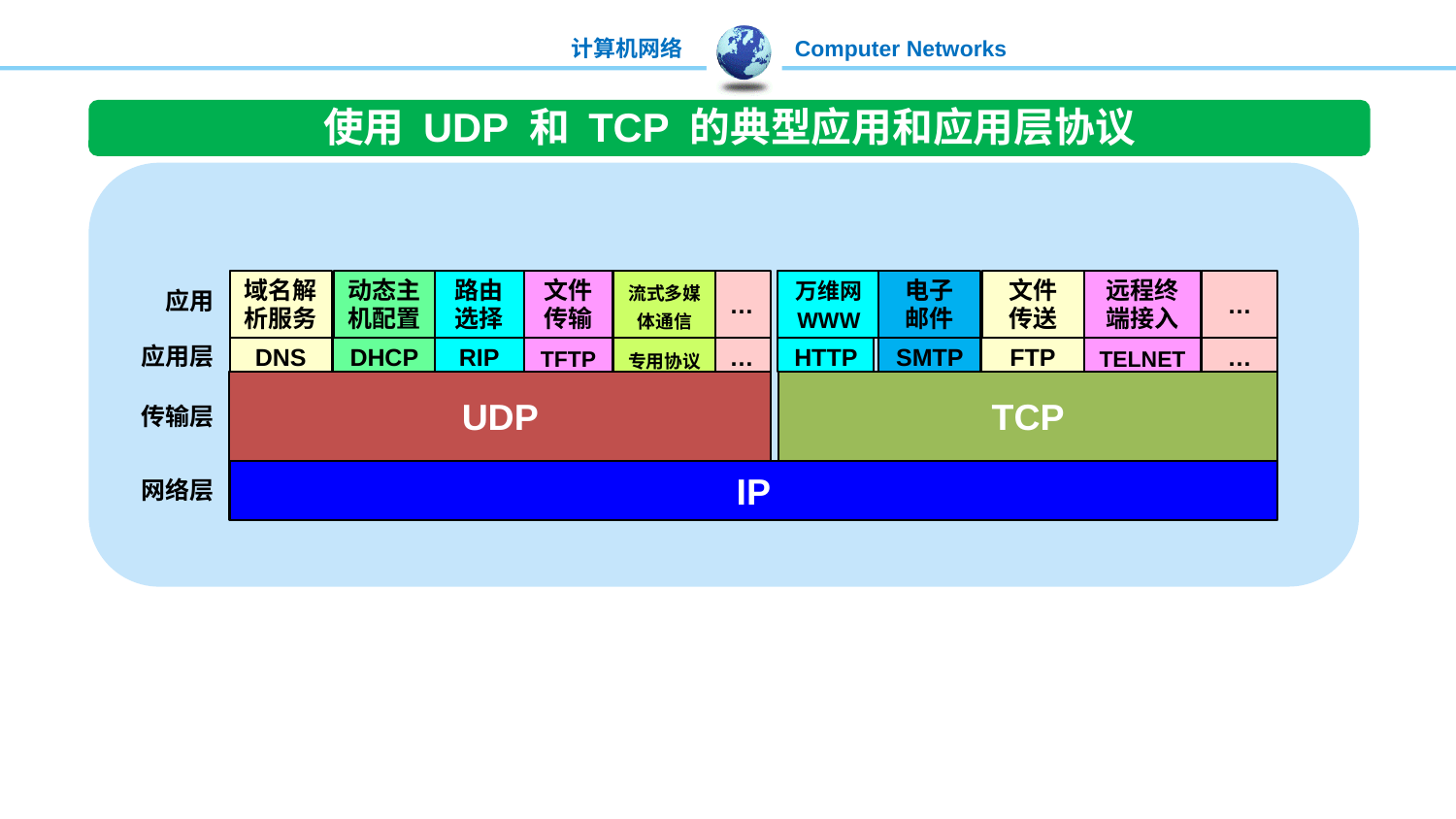

使用 UDP 和 TCP 的典型应用和应用层协议

万维网
WWW
电子
邮件
文件
传送
…
远程终端接入
HTTP
SMTP
FTP
TELNET
…
域名解析服务
动态主机配置
路由
选择
文件传输
流式多媒体通信
…
应用
DNS
DHCP
RIP
TFTP
专用协议
…
应用层
UDP
TCP
传输层
IP
网络层